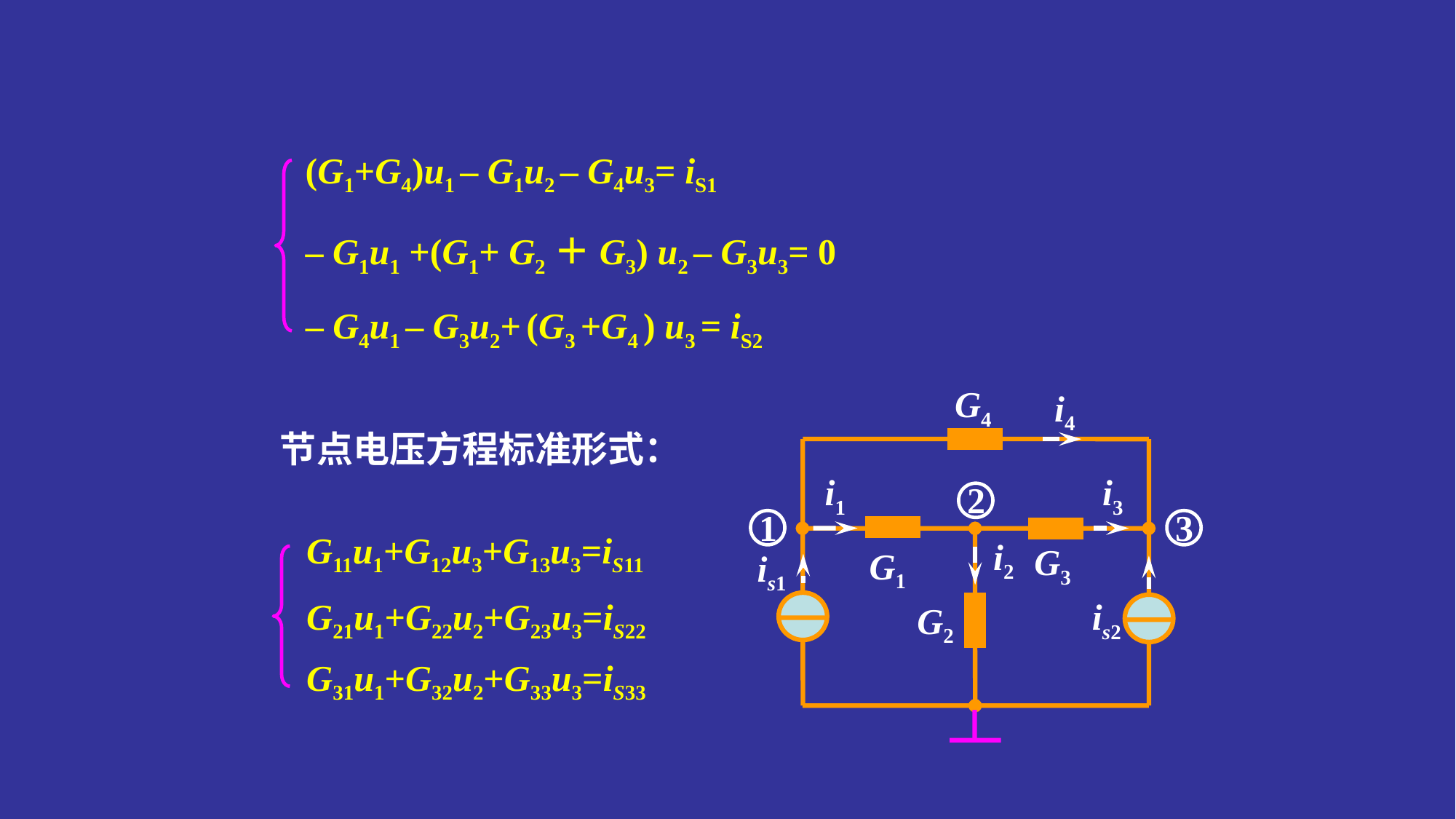

(G1+G4)u1 – G1u2 – G4u3= iS1

– G1u1 +(G1+ G2＋G3) u2 – G3u3= 0
– G4u1 – G3u2+ (G3 +G4 ) u3 = iS2
G4
i4

i1
i3

i2
G3
G1
is1

is2

G2

节点电压方程标准形式：
2

1

3

G11u1+G12u3+G13u3=iS11

G21u1+G22u2+G23u3=iS22
G31u1+G32u2+G33u3=iS33